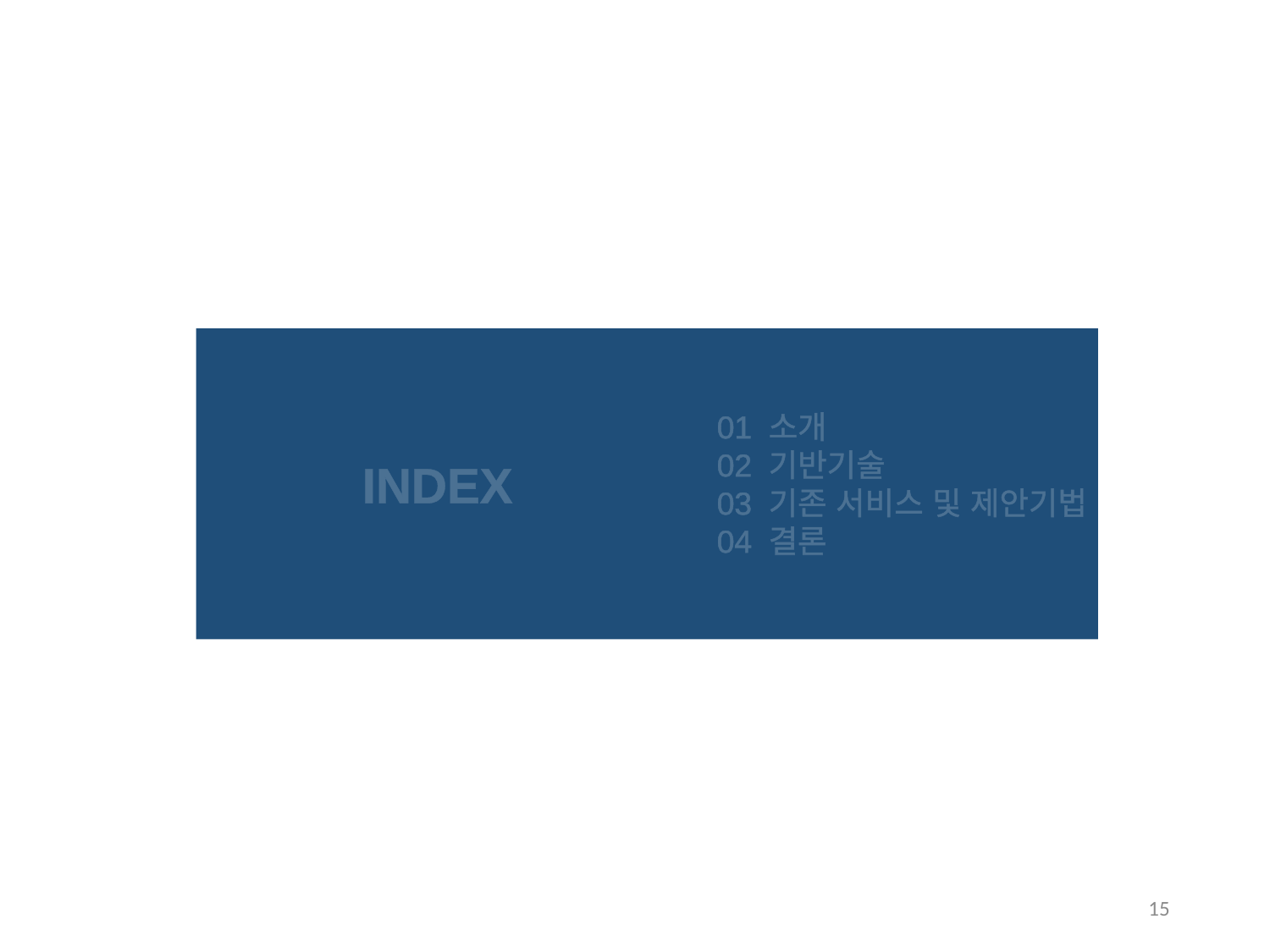

01 소개
02 기반기술
03 기존 서비스 및 제안기법
04 결론
INDEX
관련된 내용을 적어주세요
15